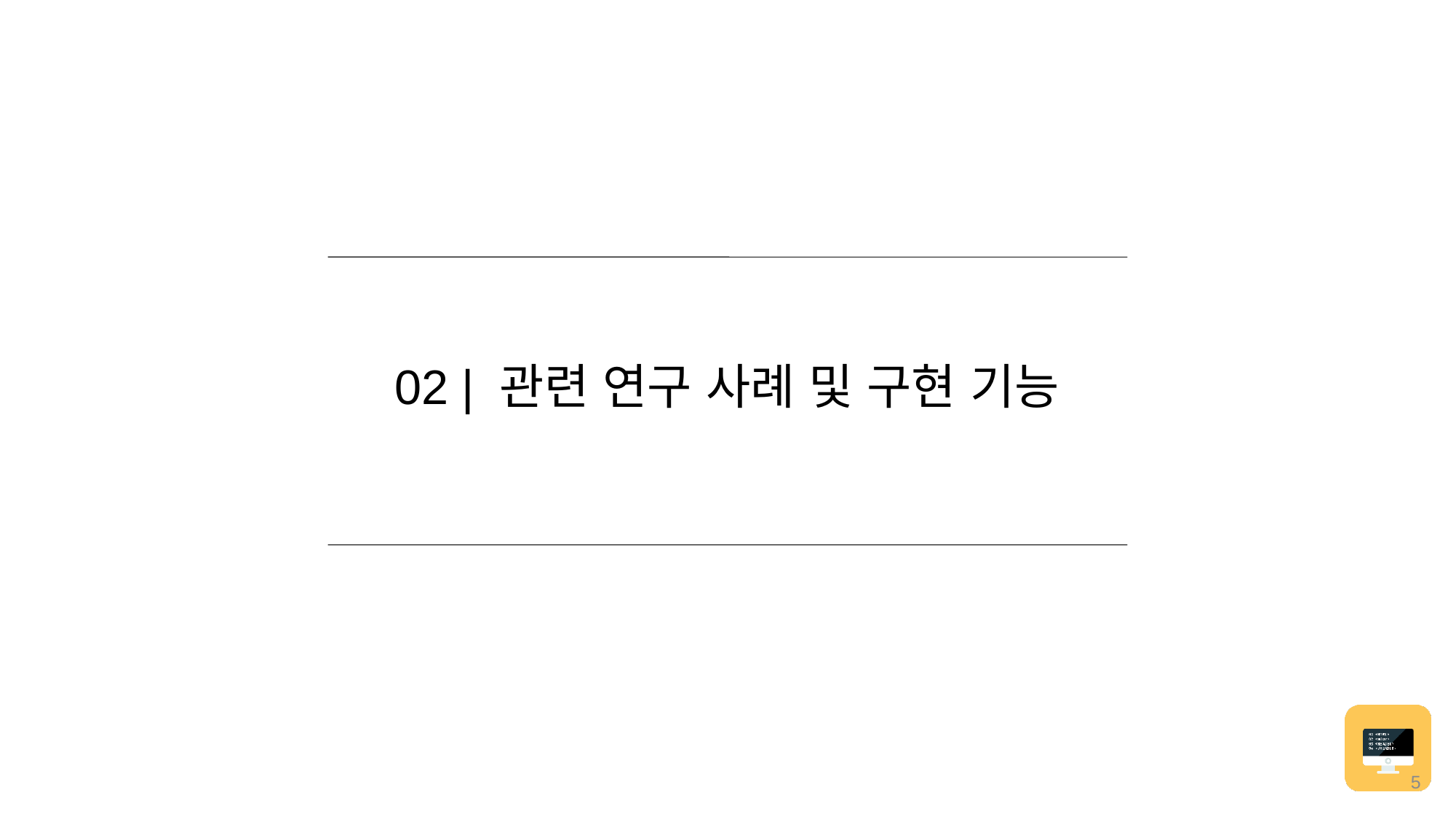

02 | 관련 연구 사례 및 구현 기능
5